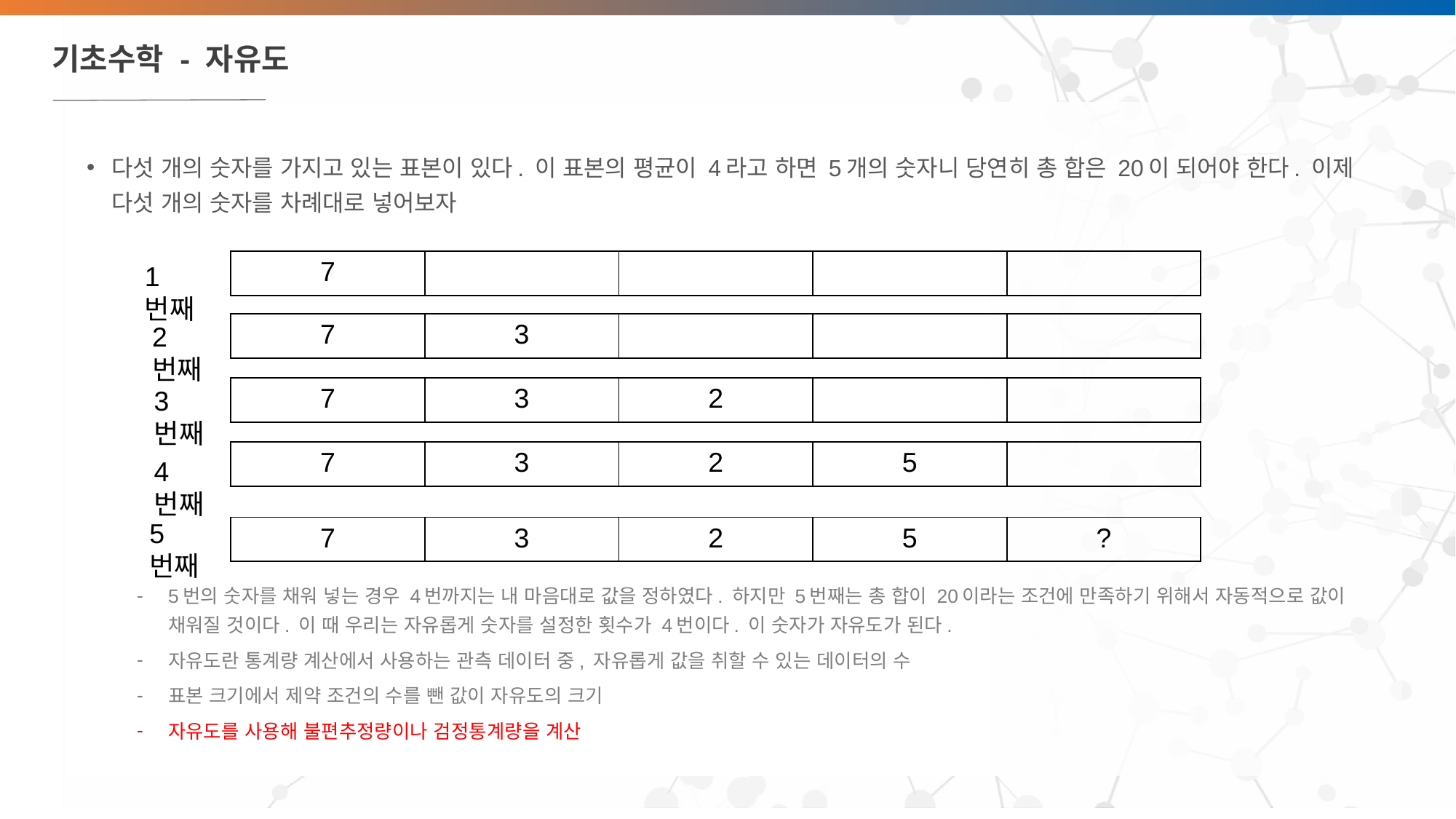

# 기초수학 - 자유도

다섯 개의 숫자를 가지고 있는 표본이 있다. 이 표본의 평균이 4라고 하면 5개의 숫자니 당연히 총 합은 20이 되어야 한다. 이제 다섯 개의 숫자를 차례대로 넣어보자

5번의 숫자를 채워 넣는 경우 4번까지는 내 마음대로 값을 정하였다. 하지만 5번째는 총 합이 20이라는 조건에 만족하기 위해서 자동적으로 값이 채워질 것이다. 이 때 우리는 자유롭게 숫자를 설정한 횟수가 4번이다. 이 숫자가 자유도가 된다.
자유도란 통계량 계산에서 사용하는 관측 데이터 중, 자유롭게 값을 취할 수 있는 데이터의 수
표본 크기에서 제약 조건의 수를 뺀 값이 자유도의 크기
자유도를 사용해 불편추정량이나 검정통계량을 계산
| 7 |  |  |  |  |
| --- | --- | --- | --- | --- |
1번째
2번째
| 7 | 3 |  |  |  |
| --- | --- | --- | --- | --- |
| 7 | 3 | 2 |  |  |
| --- | --- | --- | --- | --- |
3번째
| 7 | 3 | 2 | 5 |  |
| --- | --- | --- | --- | --- |
4번째
5번째
| 7 | 3 | 2 | 5 | ? |
| --- | --- | --- | --- | --- |